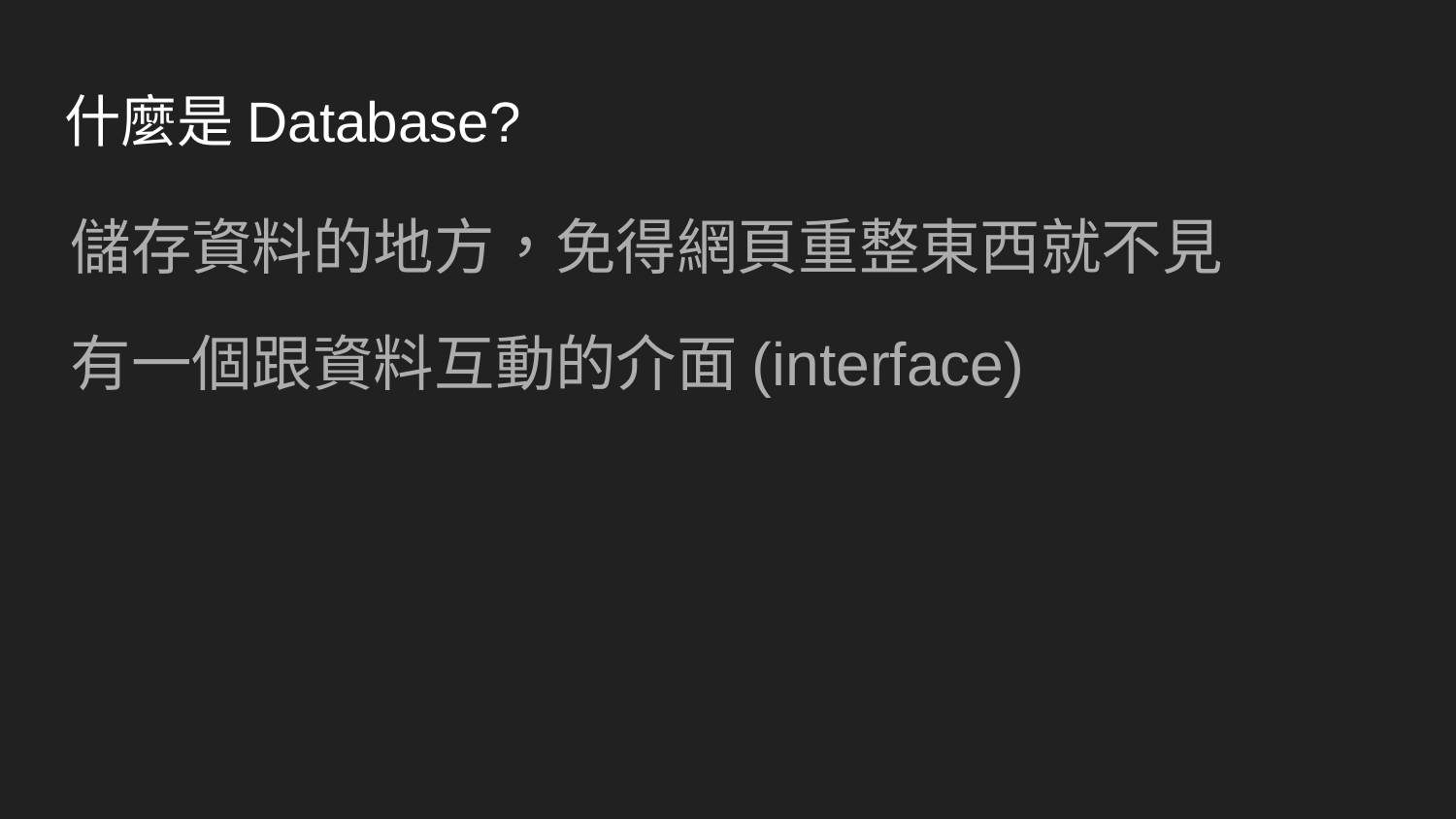

# 什麼是Database?
儲存資料的地方，免得網頁重整東西就不見
有一個跟資料互動的介面(interface)